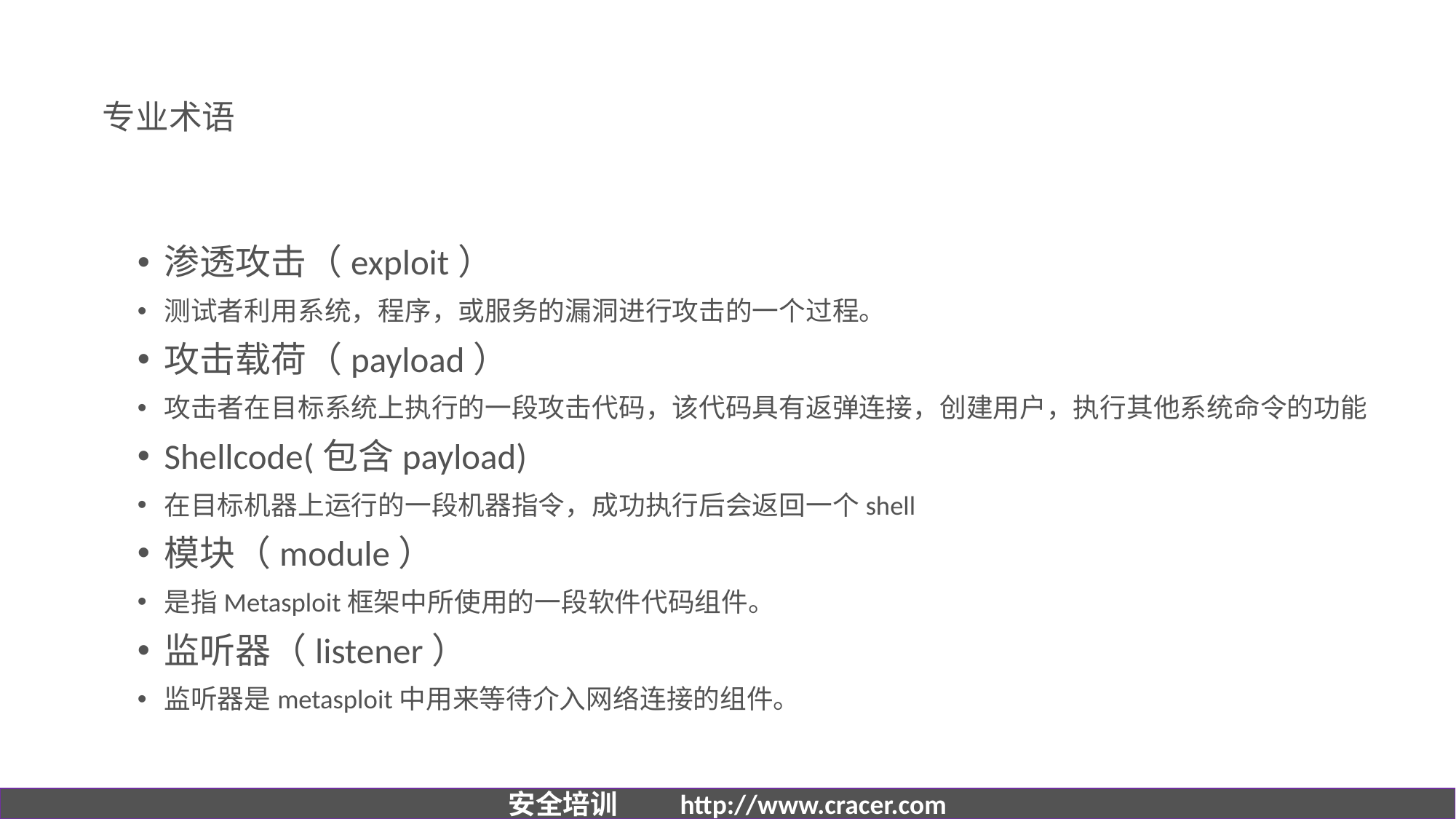

# 专业术语
渗透攻击（exploit）
测试者利用系统，程序，或服务的漏洞进行攻击的一个过程。
攻击载荷（payload）
攻击者在目标系统上执行的一段攻击代码，该代码具有返弹连接，创建用户，执行其他系统命令的功能
Shellcode(包含payload)
在目标机器上运行的一段机器指令，成功执行后会返回一个shell
模块（module）
是指Metasploit框架中所使用的一段软件代码组件。
监听器（listener）
监听器是metasploit中用来等待介入网络连接的组件。